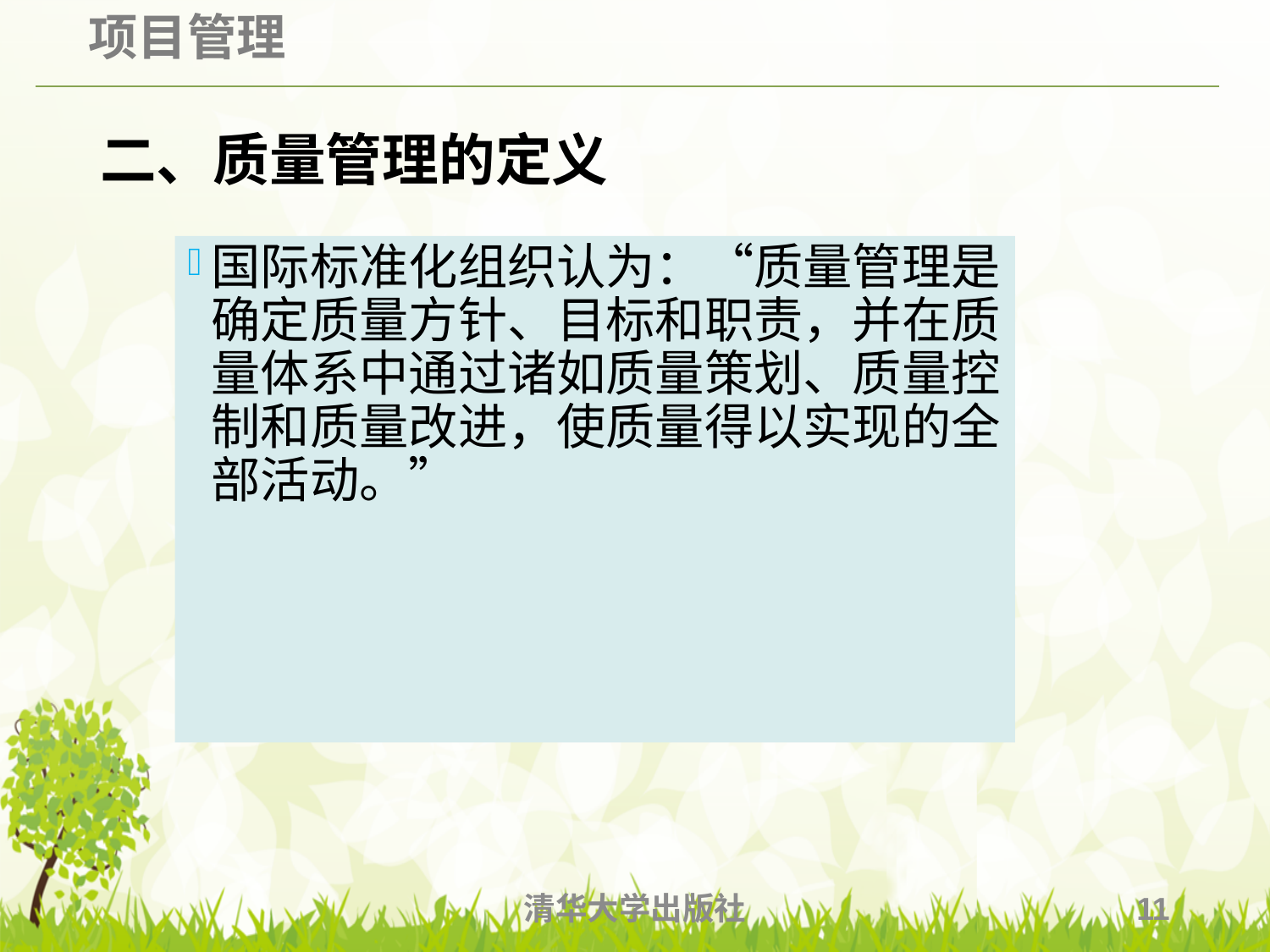

# 二、质量管理的定义
国际标准化组织认为：“质量管理是确定质量方针、目标和职责，并在质量体系中通过诸如质量策划、质量控制和质量改进，使质量得以实现的全部活动。”

清华大学出版社
11